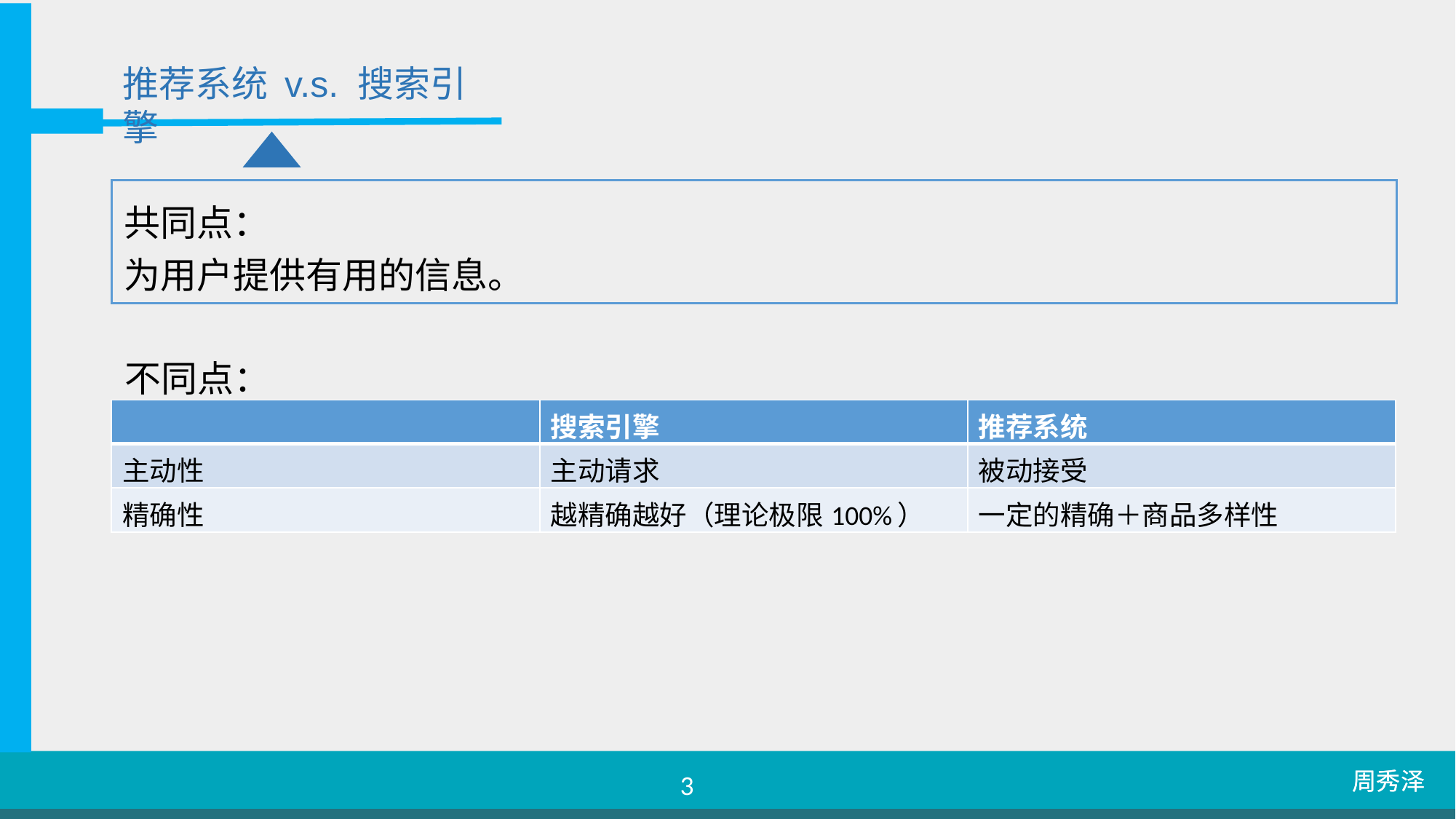

推荐系统 v.s. 搜索引擎

共同点：
为用户提供有用的信息。
不同点：
|  | 搜索引擎 | 推荐系统 |
| --- | --- | --- |
| 主动性 | 主动请求 | 被动接受 |
| 精确性 | 越精确越好（理论极限100%） | 一定的精确＋商品多样性 |
周秀泽
3